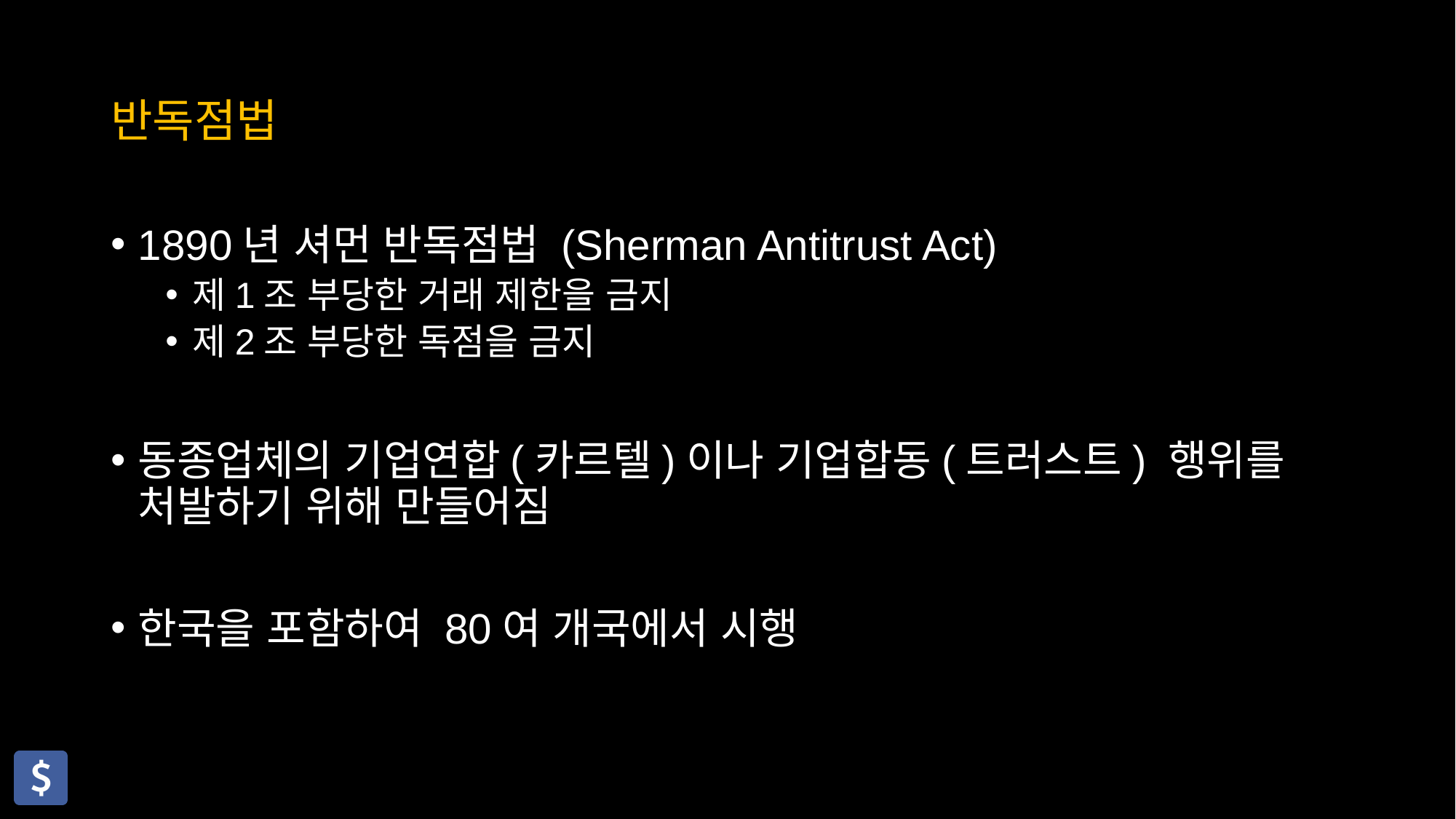

# 반독점법
1890년 셔먼 반독점법 (Sherman Antitrust Act)
제1조 부당한 거래 제한을 금지
제2조 부당한 독점을 금지

동종업체의 기업연합(카르텔)이나 기업합동(트러스트) 행위를 처발하기 위해 만들어짐

한국을 포함하여 80여 개국에서 시행